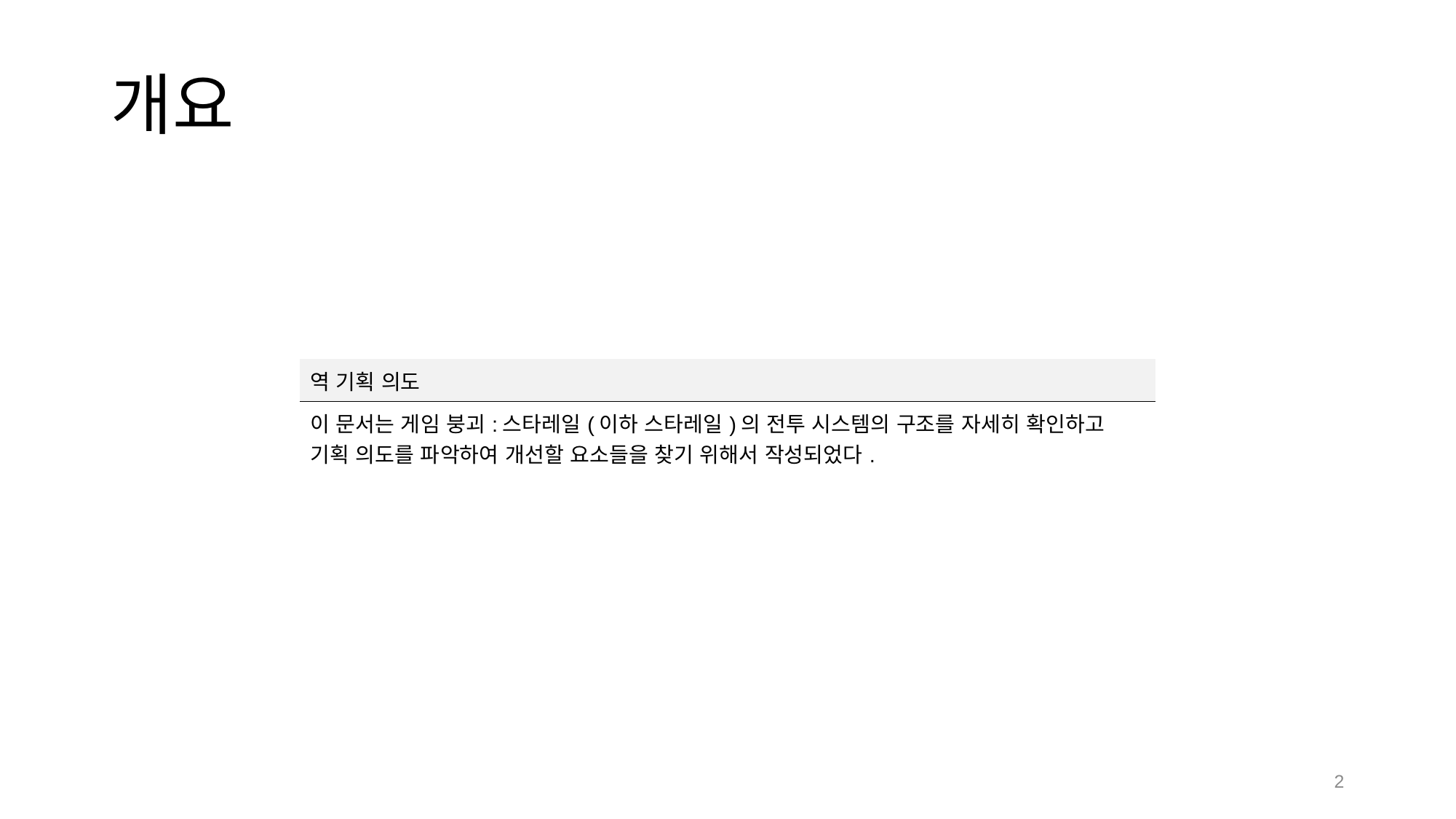

# 개요
| 역 기획 의도 |
| --- |
| 이 문서는 게임 붕괴:스타레일(이하 스타레일)의 전투 시스템의 구조를 자세히 확인하고 기획 의도를 파악하여 개선할 요소들을 찾기 위해서 작성되었다. |
2